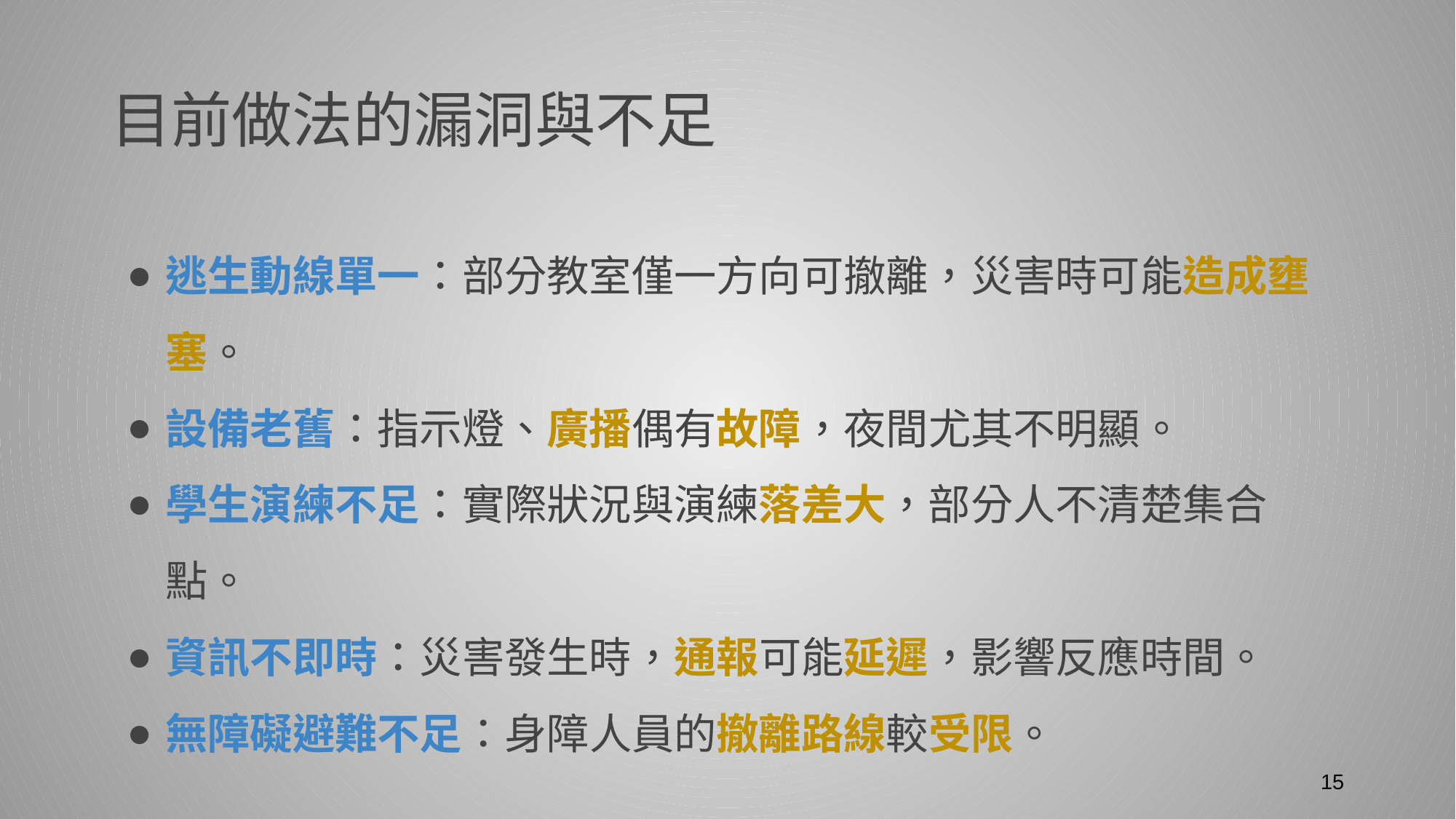

# 目前做法的漏洞與不足
逃生動線單一：部分教室僅一方向可撤離，災害時可能造成壅塞。
設備老舊：指示燈、廣播偶有故障，夜間尤其不明顯。
學生演練不足：實際狀況與演練落差大，部分人不清楚集合點。
資訊不即時：災害發生時，通報可能延遲，影響反應時間。
無障礙避難不足：身障人員的撤離路線較受限。
15